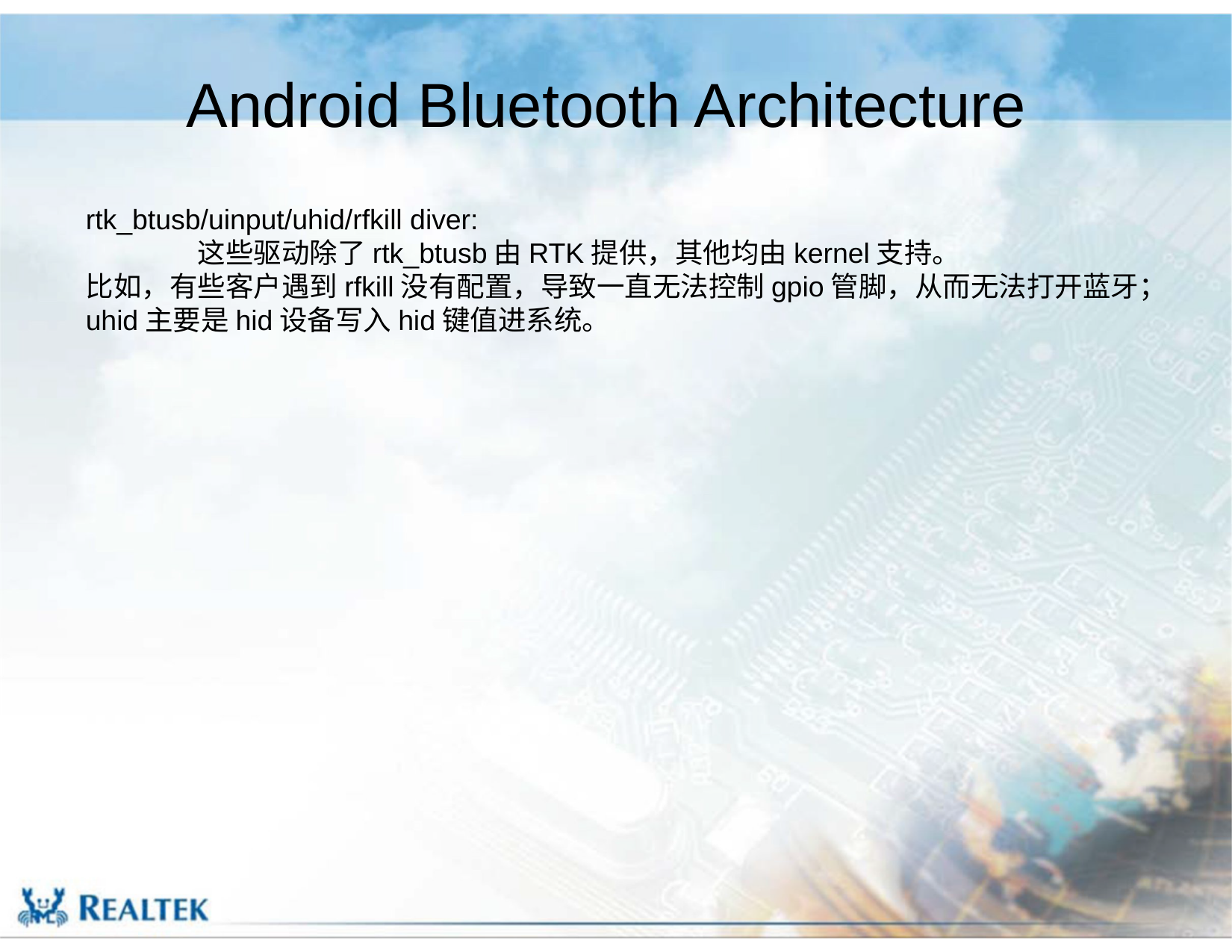

# Android Bluetooth Architecture
rtk_btusb/uinput/uhid/rfkill diver:
	这些驱动除了rtk_btusb由RTK提供，其他均由kernel支持。
比如，有些客户遇到rfkill没有配置，导致一直无法控制gpio管脚，从而无法打开蓝牙；
uhid主要是hid设备写入hid键值进系统。